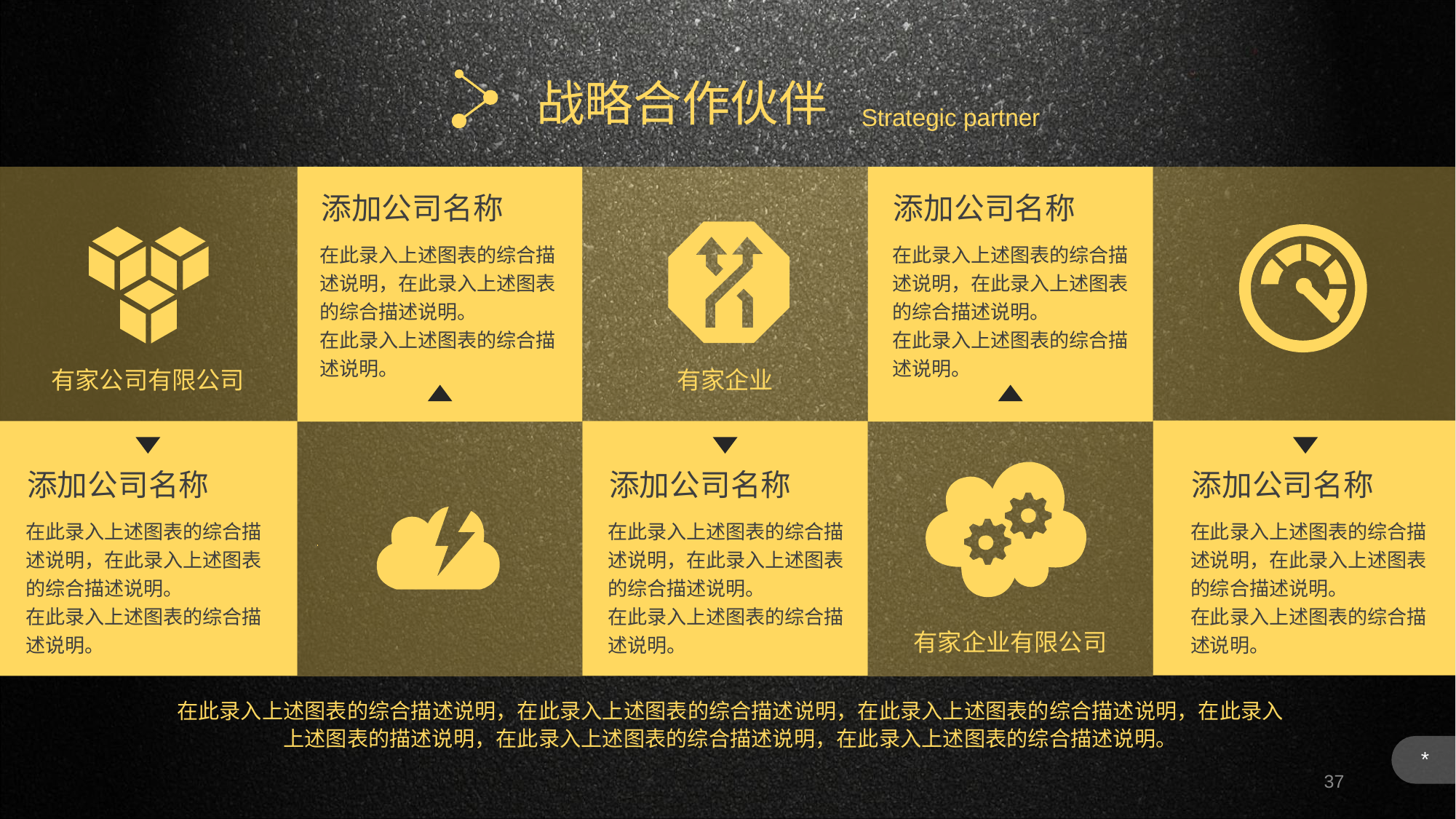

战略合作伙伴

Strategic partner

添加公司名称
添加公司名称

在此录入上述图表的综合描述说明，在此录入上述图表的综合描述说明。
在此录入上述图表的综合描述说明。
在此录入上述图表的综合描述说明，在此录入上述图表的综合描述说明。
在此录入上述图表的综合描述说明。
有家公司有限公司
有家企业

添加公司名称
添加公司名称
添加公司名称

在此录入上述图表的综合描述说明，在此录入上述图表的综合描述说明。
在此录入上述图表的综合描述说明。
在此录入上述图表的综合描述说明，在此录入上述图表的综合描述说明。
在此录入上述图表的综合描述说明。
在此录入上述图表的综合描述说明，在此录入上述图表的综合描述说明。
在此录入上述图表的综合描述说明。

有家企业有限公司
在此录入上述图表的综合描述说明，在此录入上述图表的综合描述说明，在此录入上述图表的综合描述说明，在此录入上述图表的描述说明，在此录入上述图表的综合描述说明，在此录入上述图表的综合描述说明。

*
37